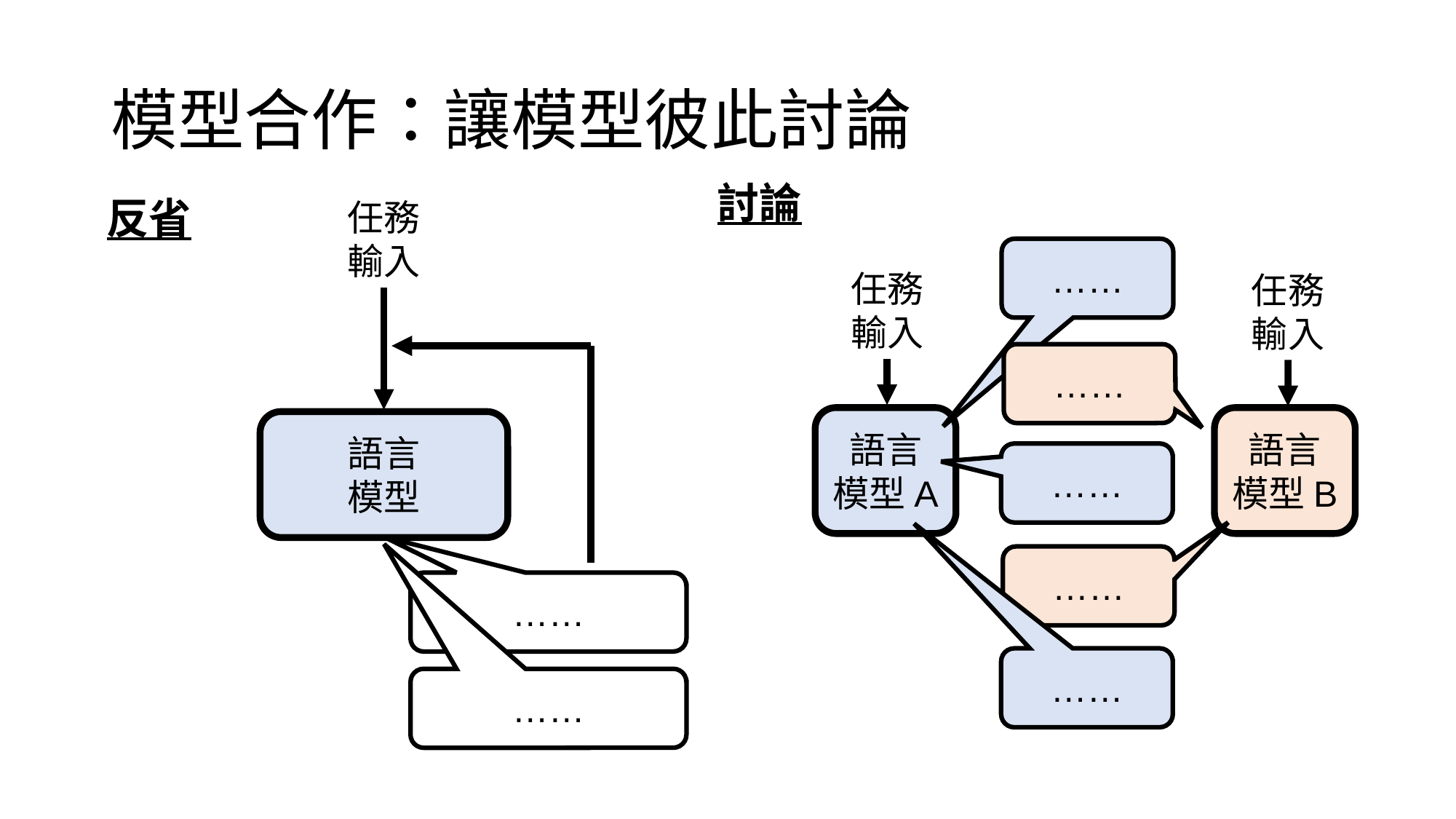

# 模型合作：讓模型彼此討論
討論
反省
任務輸入
……
任務輸入
任務輸入
……
語言
模型A
語言
模型B
語言
模型
……
……
……
……
……